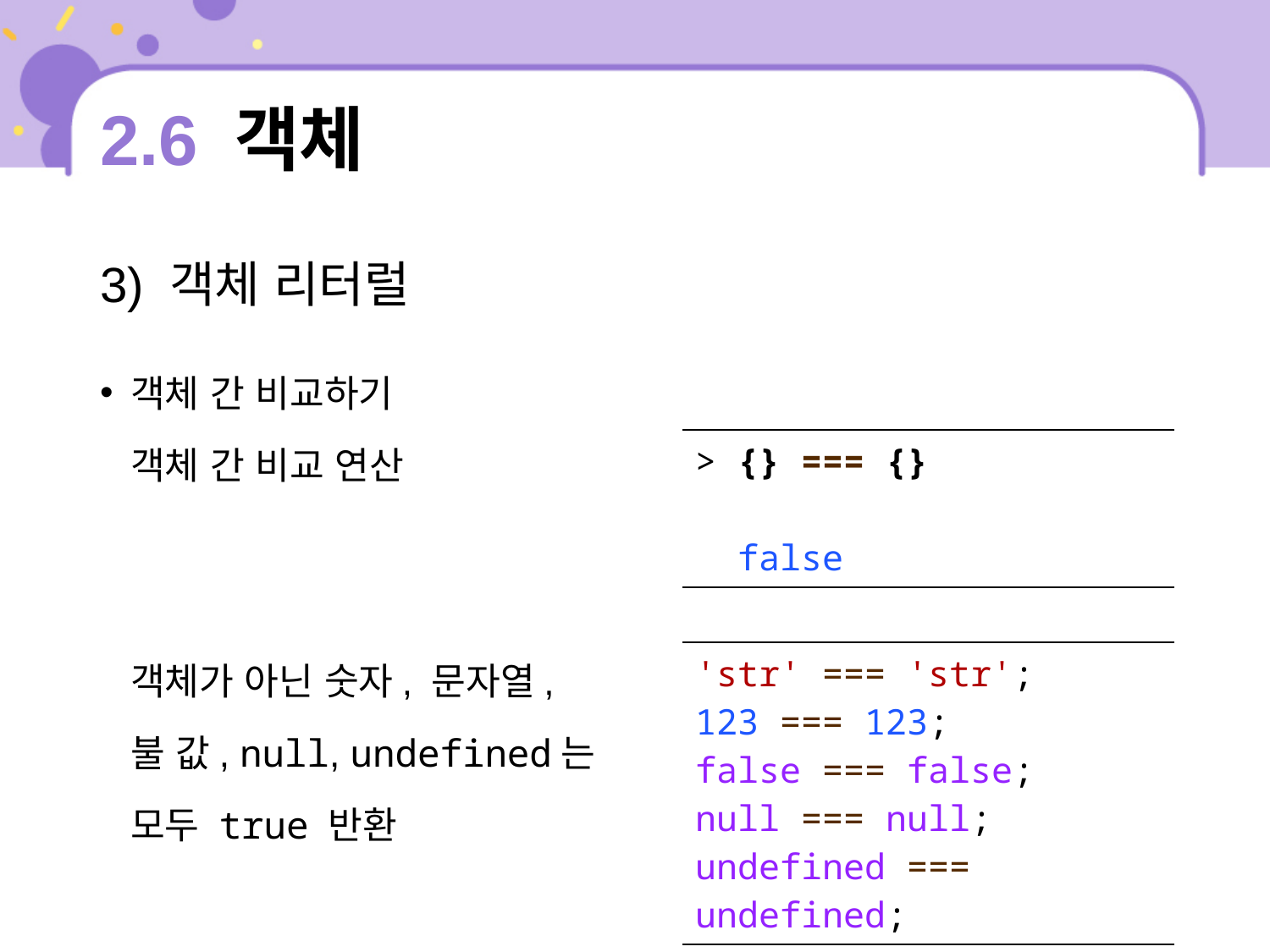

# 2.6 객체
3) 객체 리터럴
객체 간 비교하기
객체 간 비교 연산
객체가 아닌 숫자, 문자열,
불 값, null, undefined는
모두 true 반환
| > {} === {} false |
| --- |
| 'str' === 'str'; 123 === 123; false === false; null === null; undefined === undefined; |
| --- |